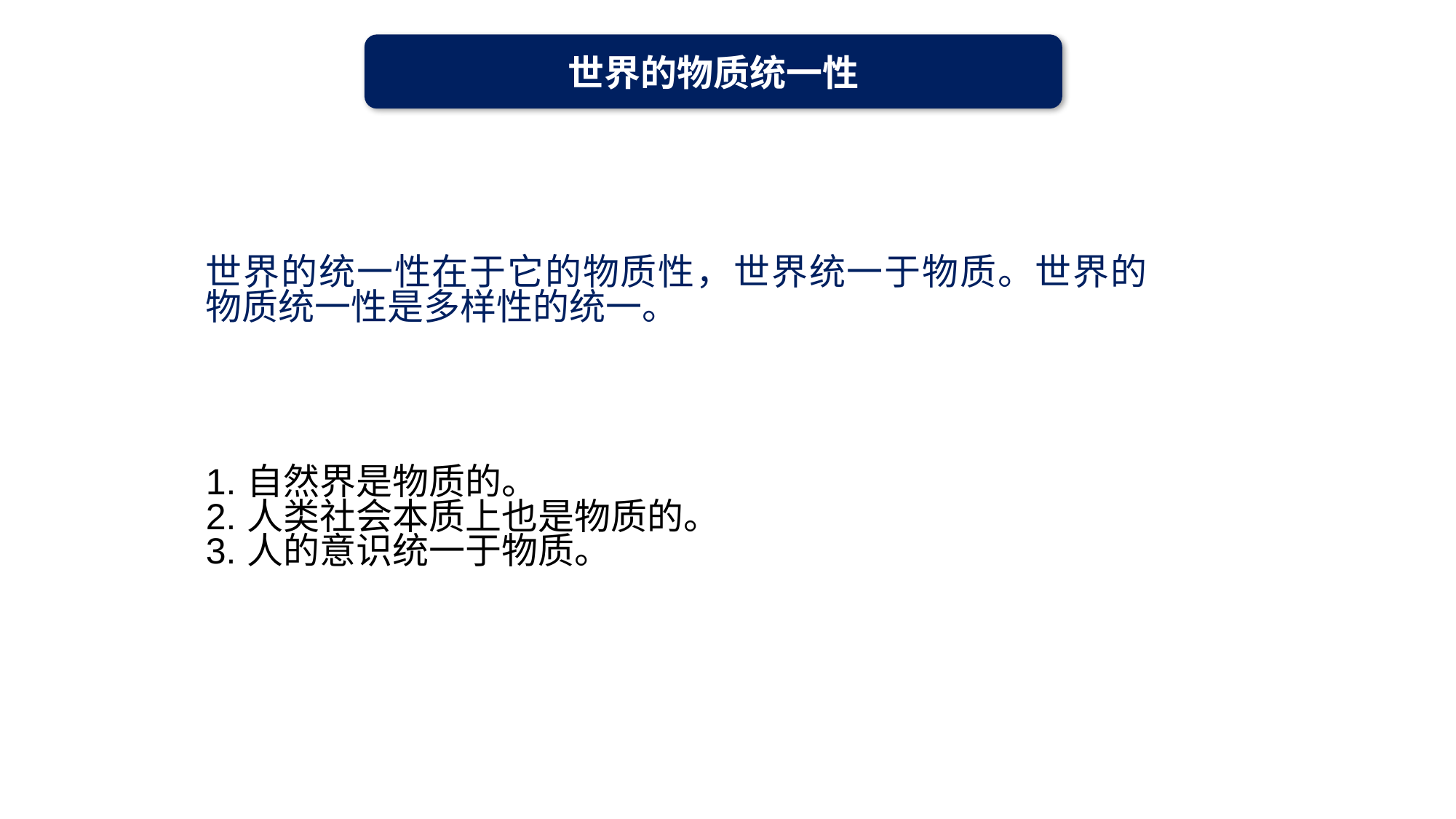

世界的物质统一性
世界的统一性在于它的物质性，世界统一于物质。世界的物质统一性是多样性的统一。

自然界是物质的。
人类社会本质上也是物质的。
人的意识统一于物质。